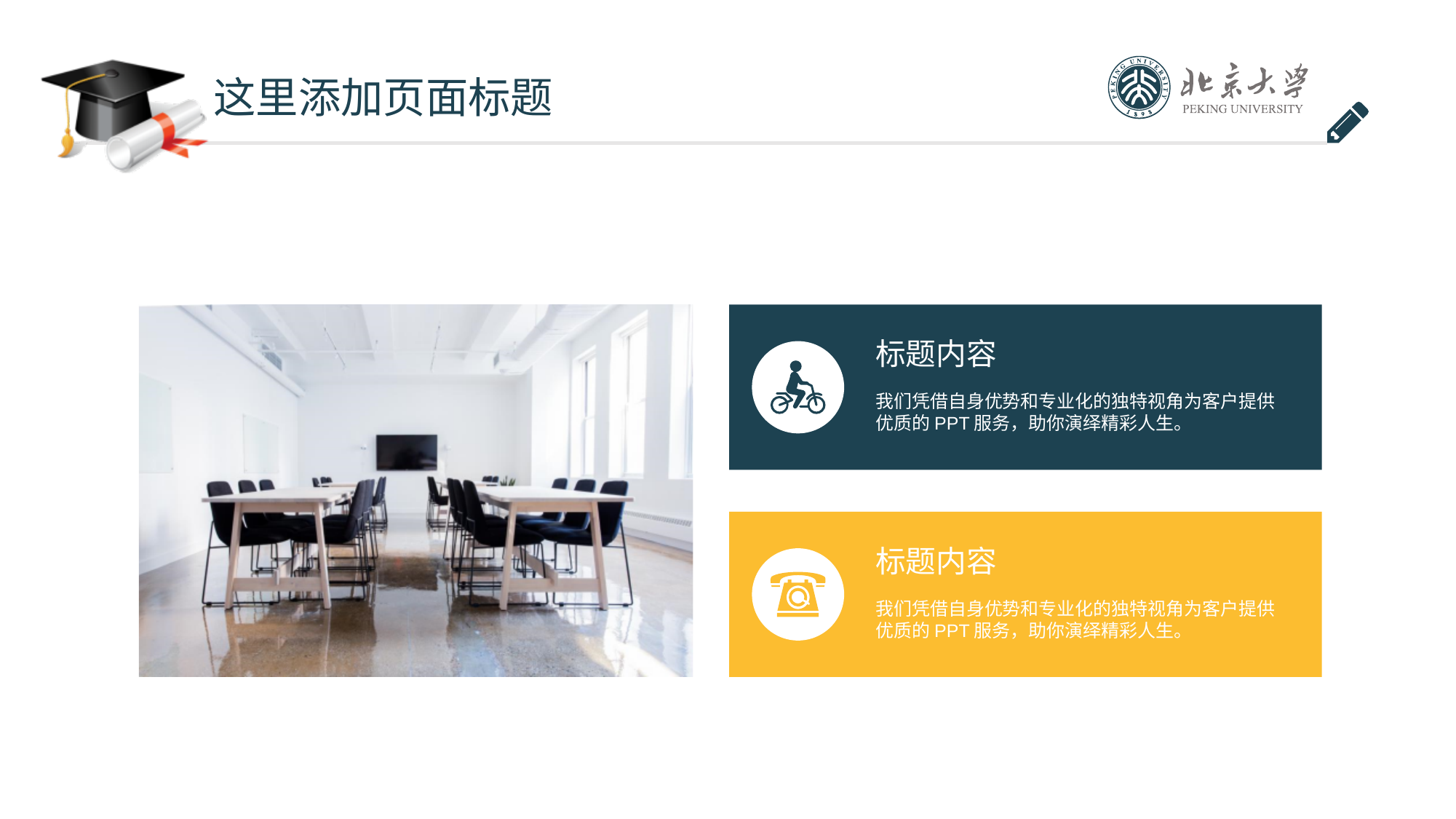

这里添加页面标题

标题内容

我们凭借自身优势和专业化的独特视角为客户提供优质的PPT服务，助你演绎精彩人生。

标题内容

我们凭借自身优势和专业化的独特视角为客户提供优质的PPT服务，助你演绎精彩人生。